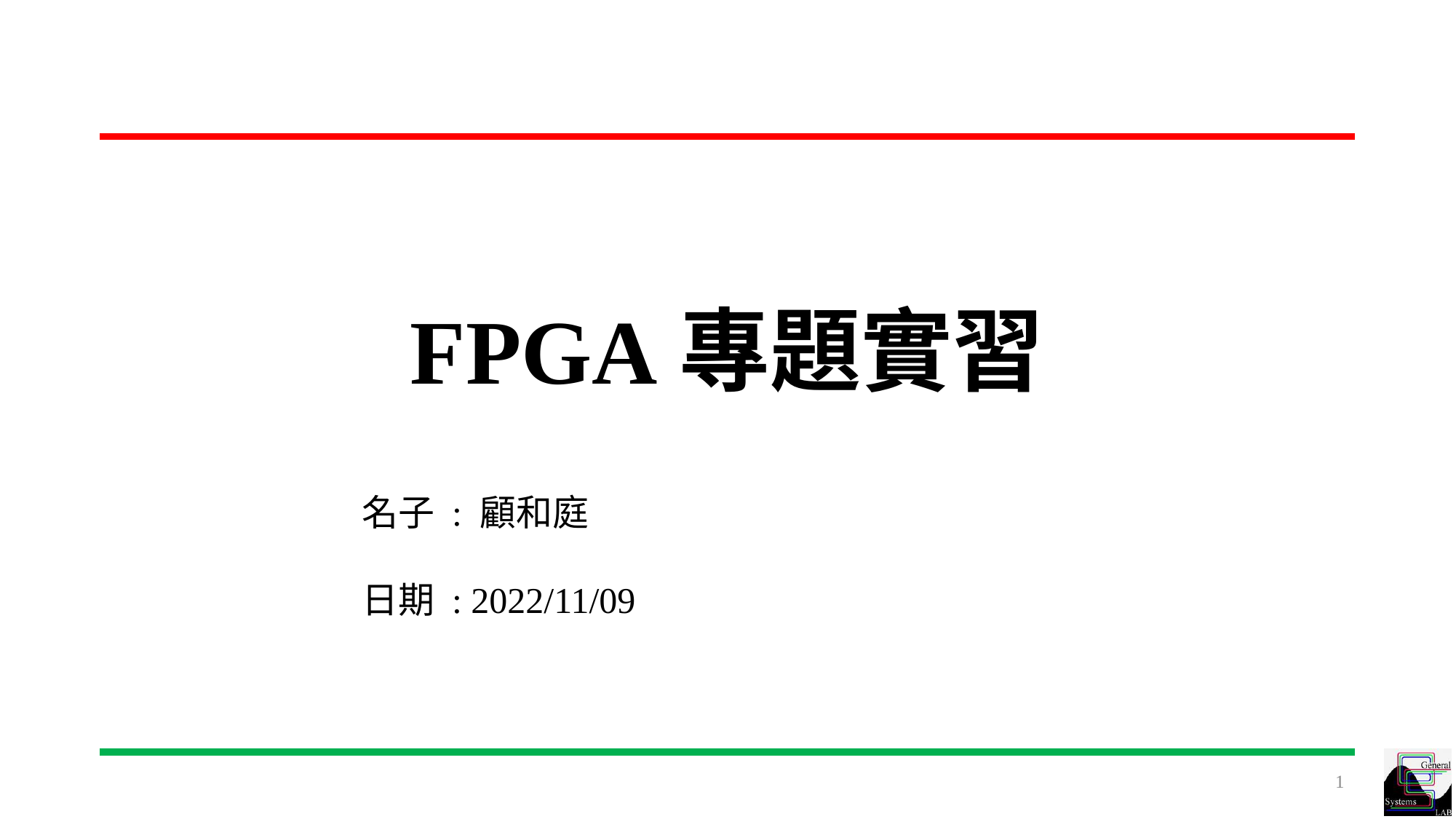

# FPGA專題實習
名子 : 顧和庭

日期 : 2022/11/09
1